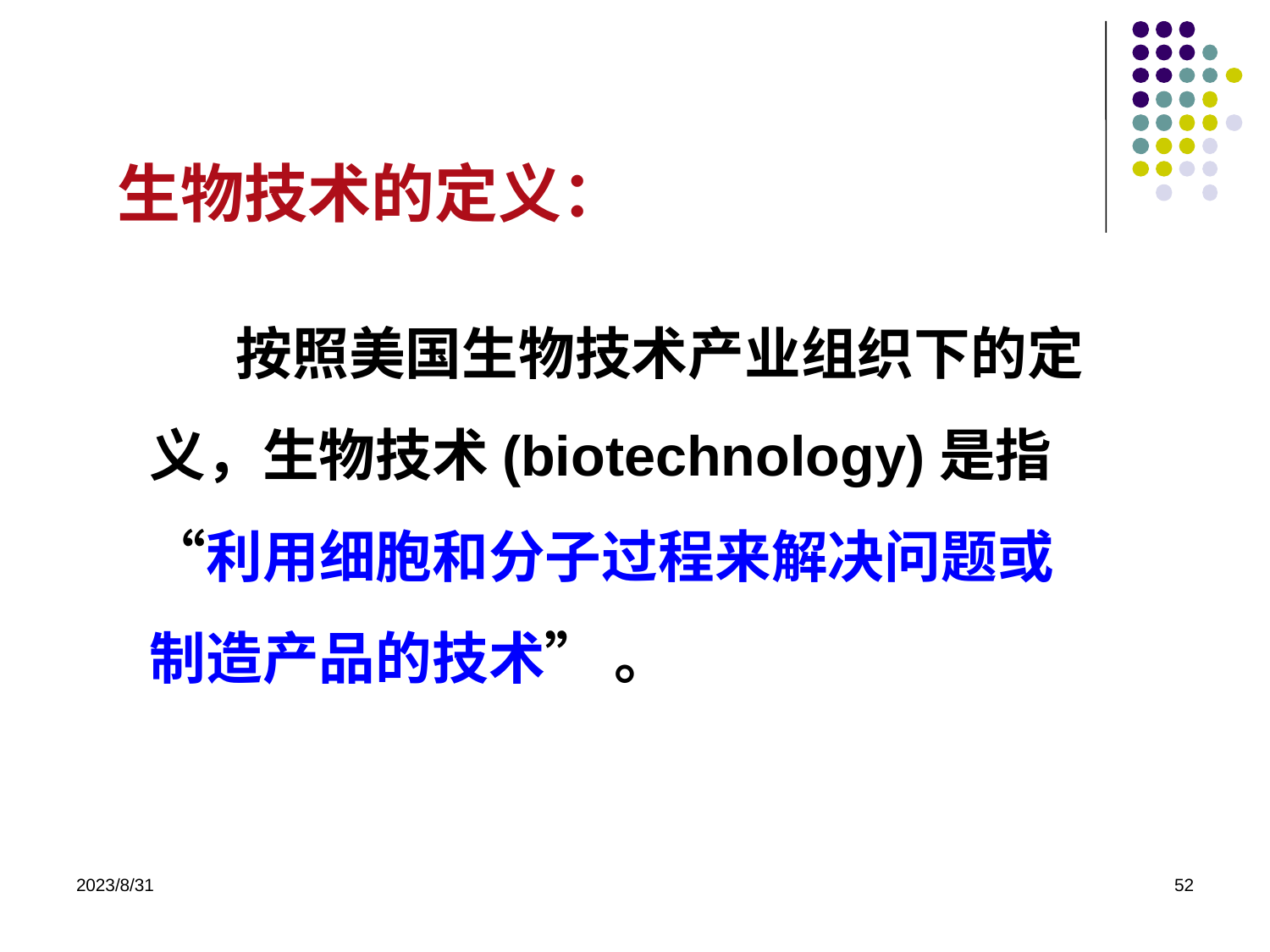

# 生物技术的定义：
             按照美国生物技术产业组织下的定义，生物技术(biotechnology)是指“利用细胞和分子过程来解决问题或制造产品的技术” 。
2023/8/31
52